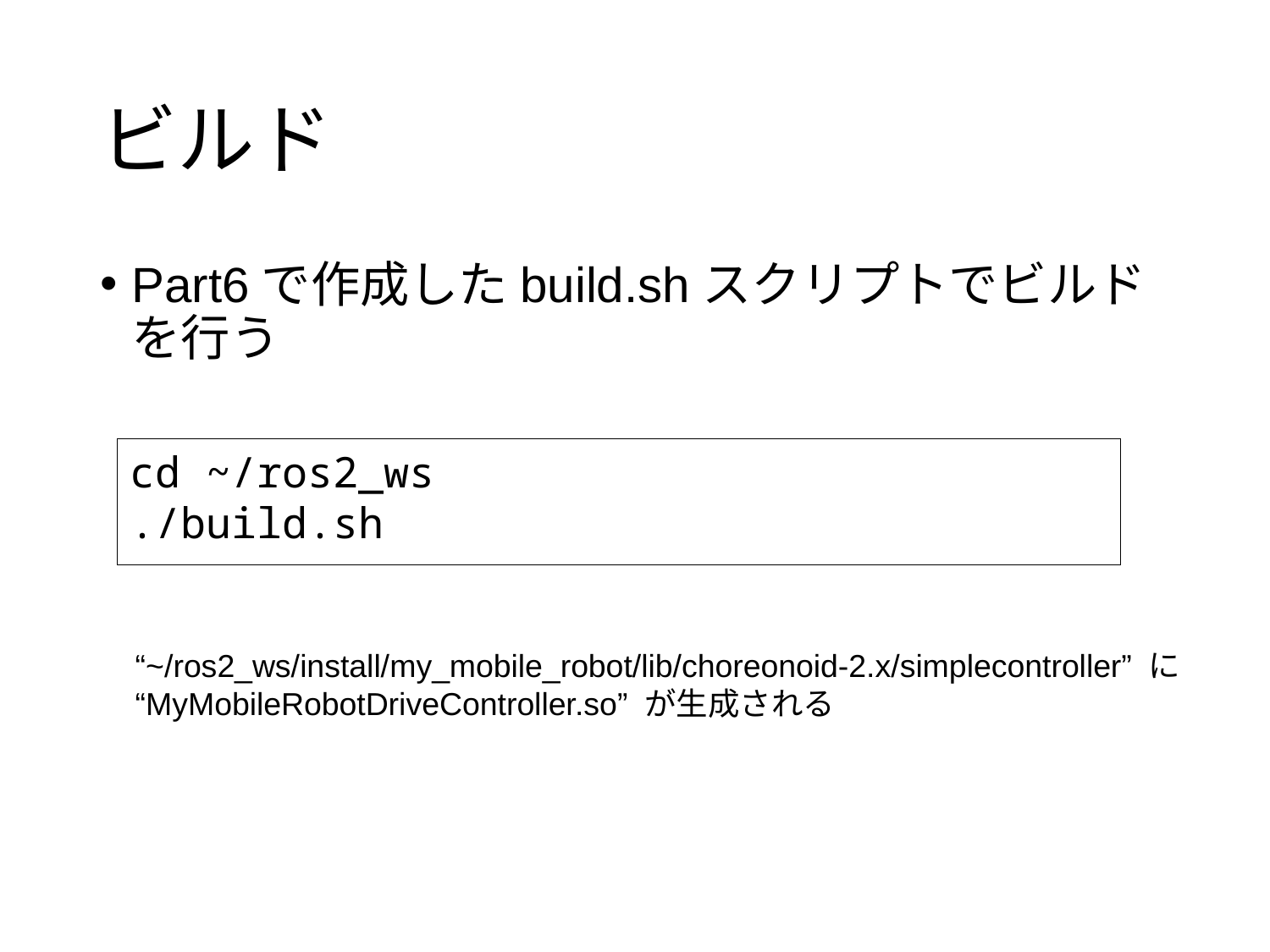

# ビルド
Part6で作成したbuild.shスクリプトでビルドを行う
cd ~/ros2_ws
./build.sh
“~/ros2_ws/install/my_mobile_robot/lib/choreonoid-2.x/simplecontroller” に
“MyMobileRobotDriveController.so” が生成される